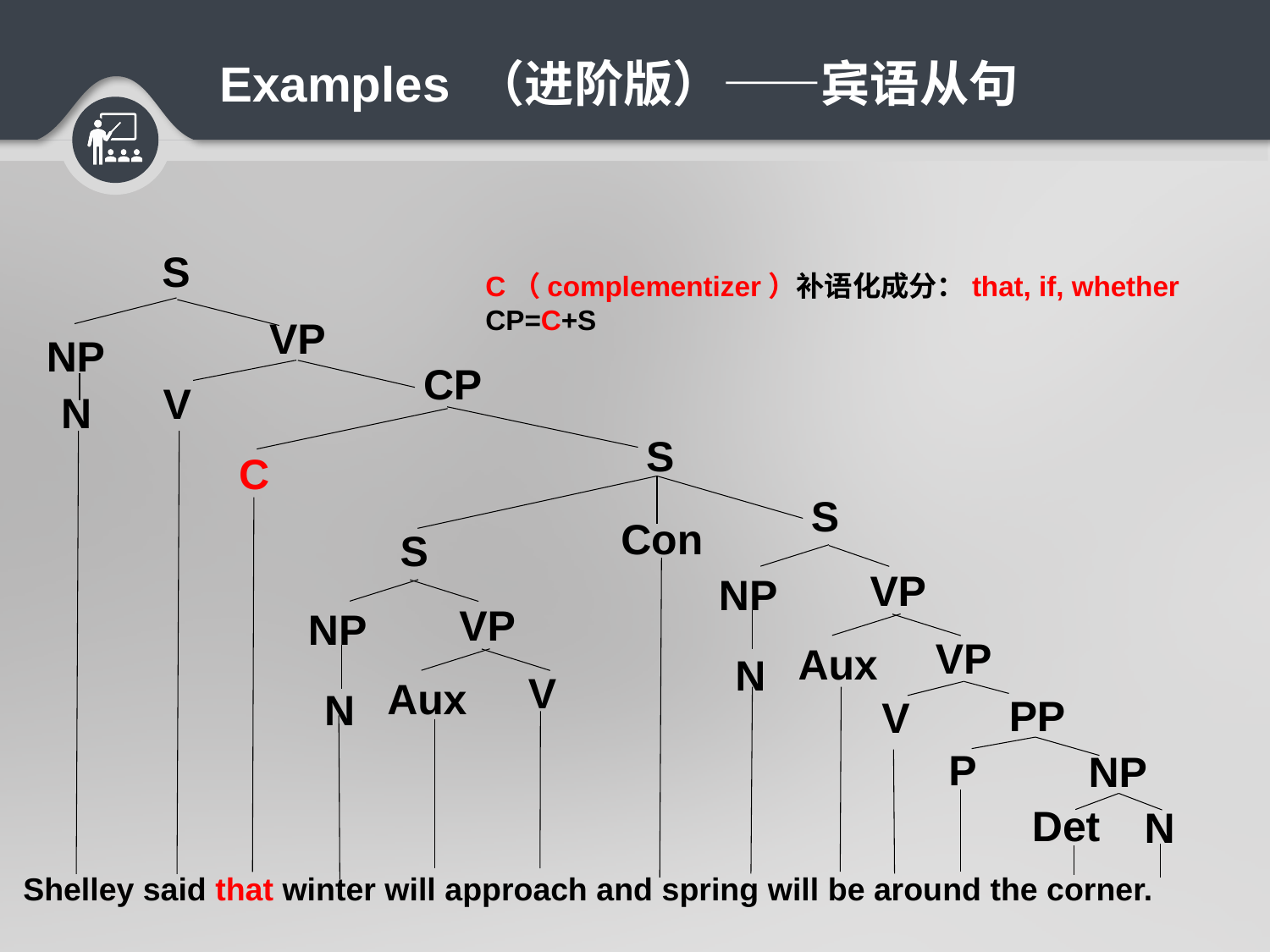

Examples （进阶版）——宾语从句
S
C（complementizer）补语化成分：that, if, whether
CP=C+S
VP
NP
CP
V
N
S
C
S
Con
S
VP
NP
VP
NP
VP
Aux
N
V
Aux
N
PP
V
P
NP
Det
N
Shelley said that winter will approach and spring will be around the corner.